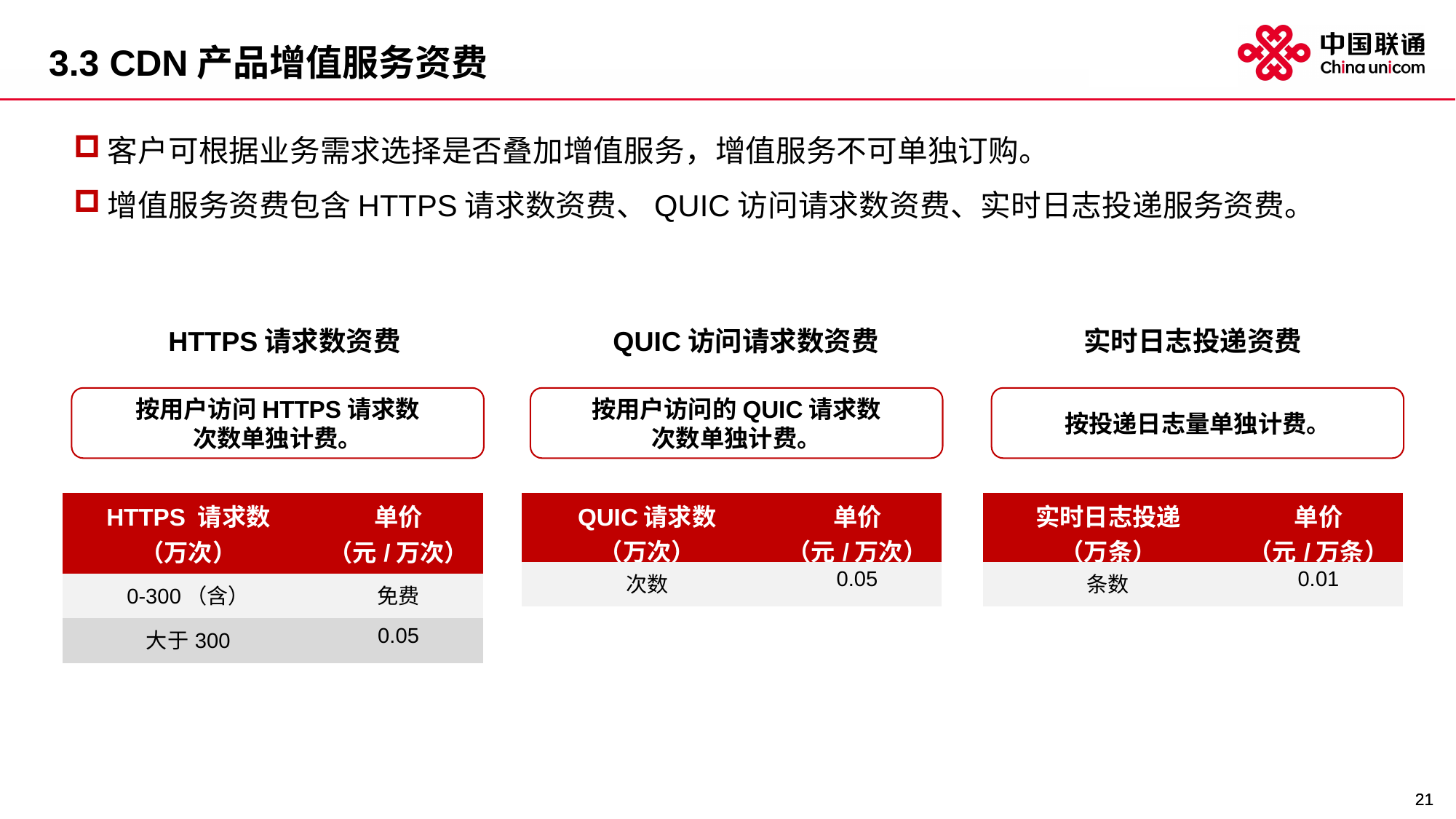

# 3.3 CDN产品增值服务资费
客户可根据业务需求选择是否叠加增值服务，增值服务不可单独订购。
增值服务资费包含HTTPS请求数资费、QUIC访问请求数资费、实时日志投递服务资费。
HTTPS请求数资费
QUIC访问请求数资费
实时日志投递资费
按用户访问HTTPS请求数
次数单独计费。
按用户访问的QUIC请求数
次数单独计费。
按投递日志量单独计费。
| HTTPS 请求数 （万次） | 单价 （元/万次） |
| --- | --- |
| 0-300（含） | 免费 |
| 大于300 | 0.05 |
| QUIC请求数 （万次） | 单价 （元/万次） |
| --- | --- |
| 次数 | 0.05 |
| 实时日志投递 （万条） | 单价 （元/万条） |
| --- | --- |
| 条数 | 0.01 |